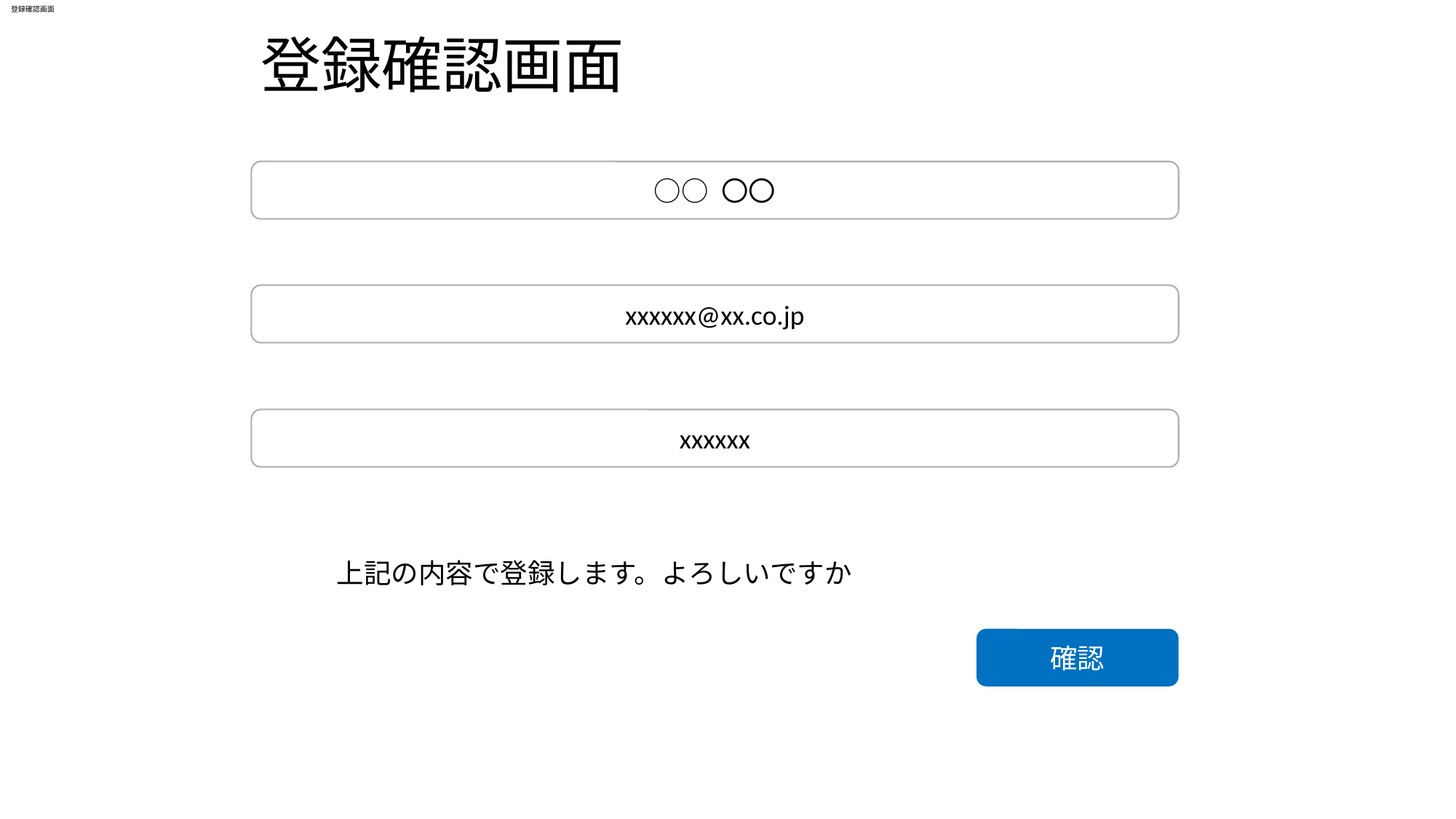

# 登録確認画面
登録確認画面
○○ 〇〇
xxxxxx@xx.co.jp
xxxxxx
上記の内容で登録します。よろしいですか
確認